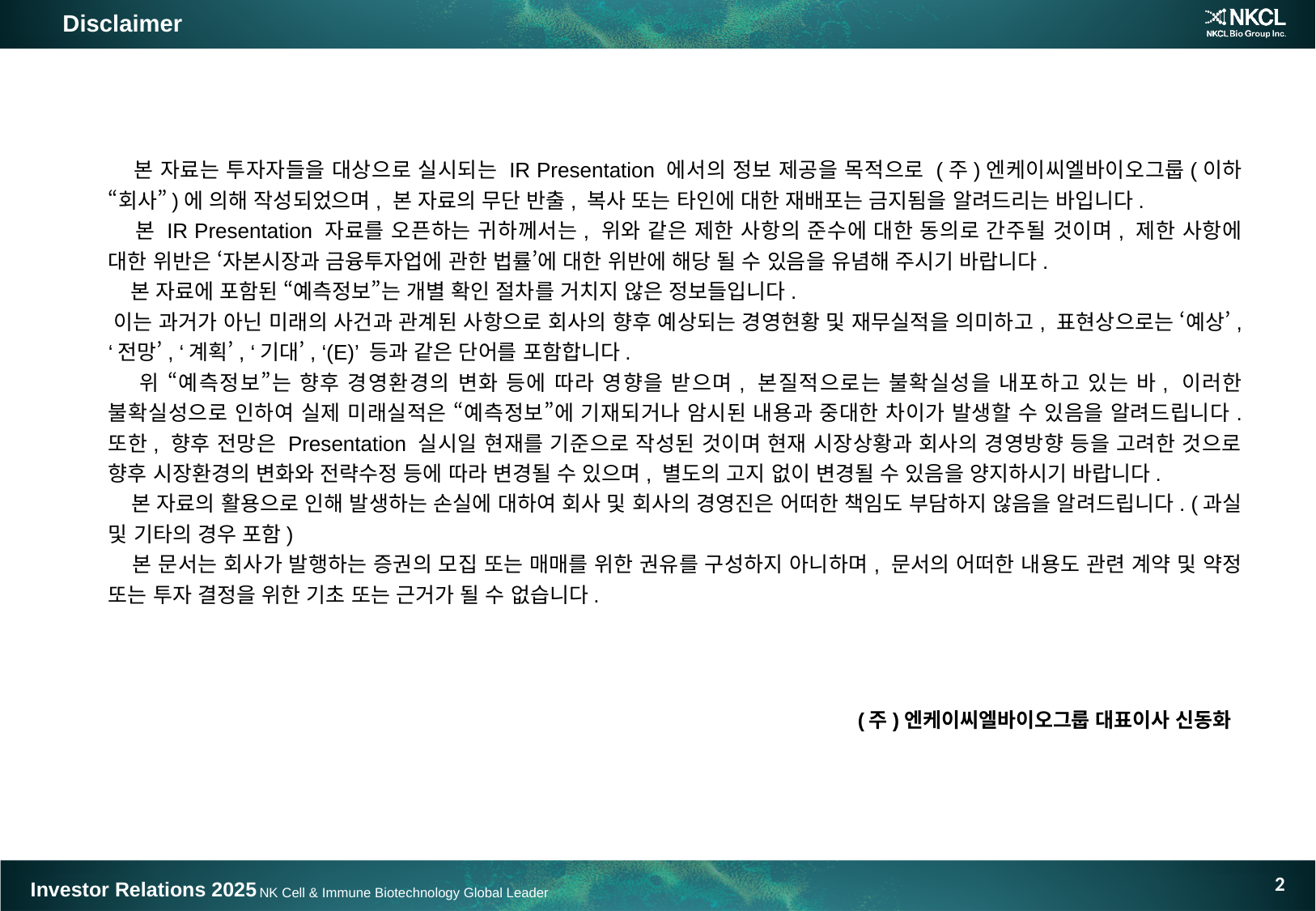

Disclaimer
       본 자료는 투자자들을 대상으로 실시되는 IR Presentation 에서의 정보 제공을 목적으로 (주)엔케이씨엘바이오그룹(이하 “회사”)에 의해 작성되었으며, 본 자료의 무단 반출, 복사 또는 타인에 대한 재배포는 금지됨을 알려드리는 바입니다.
       본 IR Presentation 자료를 오픈하는 귀하께서는, 위와 같은 제한 사항의 준수에 대한 동의로 간주될 것이며, 제한 사항에 대한 위반은 ‘자본시장과 금융투자업에 관한 법률’에 대한 위반에 해당 될 수 있음을 유념해 주시기 바랍니다.
       본 자료에 포함된 “예측정보”는 개별 확인 절차를 거치지 않은 정보들입니다.
    이는 과거가 아닌 미래의 사건과 관계된 사항으로 회사의 향후 예상되는 경영현황 및 재무실적을 의미하고, 표현상으로는 ‘예상’, ‘전망’, ‘계획’, ‘기대’, ‘(E)’ 등과 같은 단어를 포함합니다.
       위 “예측정보”는 향후 경영환경의 변화 등에 따라 영향을 받으며, 본질적으로는 불확실성을 내포하고 있는 바, 이러한 불확실성으로 인하여 실제 미래실적은 “예측정보”에 기재되거나 암시된 내용과 중대한 차이가 발생할 수 있음을 알려드립니다. 또한, 향후 전망은 Presentation 실시일 현재를 기준으로 작성된 것이며 현재 시장상황과 회사의 경영방향 등을 고려한 것으로 향후 시장환경의 변화와 전략수정 등에 따라 변경될 수 있으며, 별도의 고지 없이 변경될 수 있음을 양지하시기 바랍니다.
       본 자료의 활용으로 인해 발생하는 손실에 대하여 회사 및 회사의 경영진은 어떠한 책임도 부담하지 않음을 알려드립니다. (과실 및 기타의 경우 포함)
       본 문서는 회사가 발행하는 증권의 모집 또는 매매를 위한 권유를 구성하지 아니하며, 문서의 어떠한 내용도 관련 계약 및 약정 또는 투자 결정을 위한 기초 또는 근거가 될 수 없습니다.

(주)엔케이씨엘바이오그룹 대표이사 신동화
2